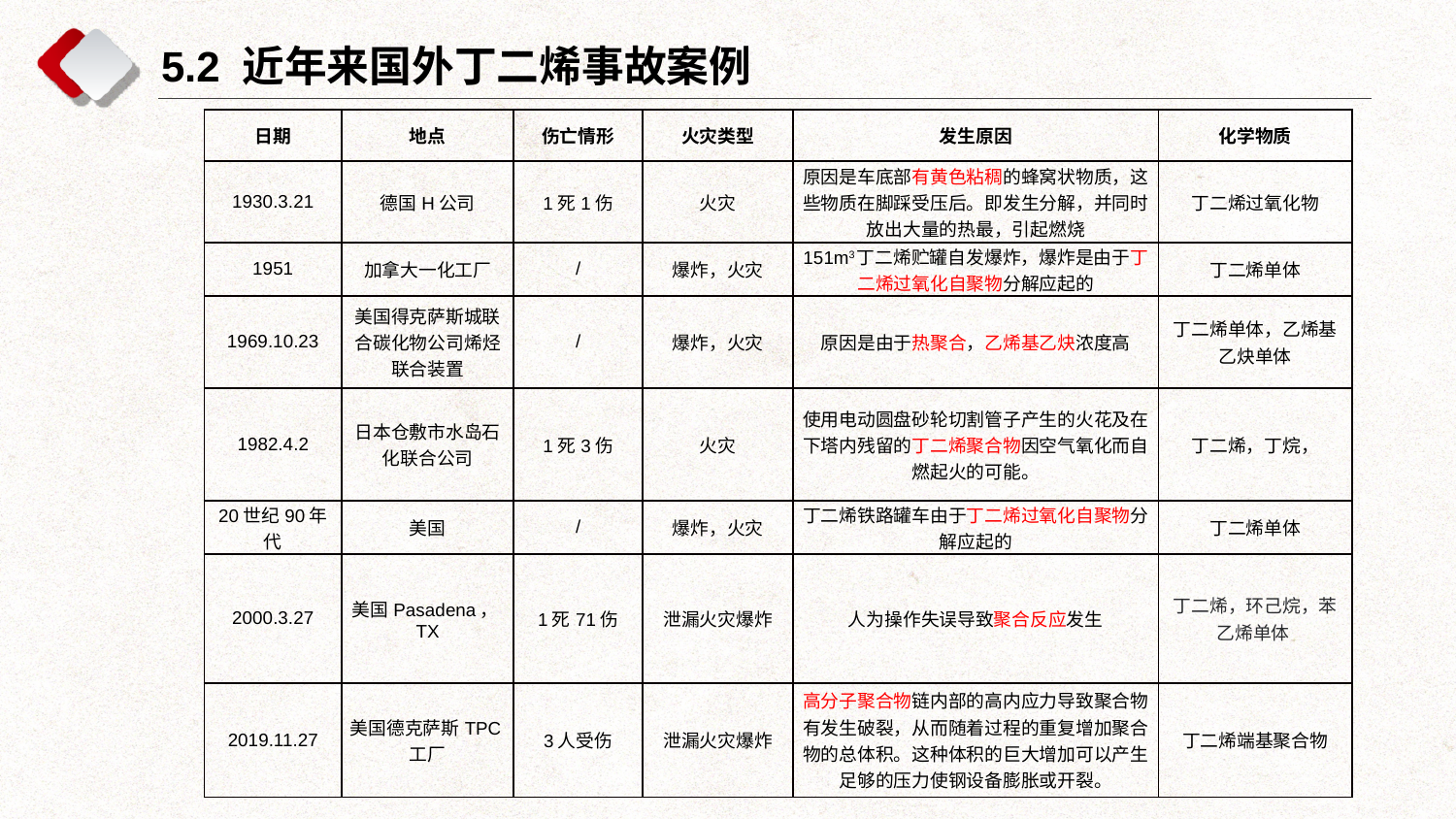

5.2 近年来国外丁二烯事故案例
| 日期 | 地点 | 伤亡情形 | 火灾类型 | 发生原因 | 化学物质 |
| --- | --- | --- | --- | --- | --- |
| 1930.3.21 | 德国H公司 | 1死1伤 | 火灾 | 原因是车底部有黄色粘稠的蜂窝状物质，这些物质在脚踩受压后。即发生分解，并同时放出大量的热最，引起燃烧 | 丁二烯过氧化物 |
| 1951 | 加拿大一化工厂 | / | 爆炸，火灾 | 151m3丁二烯贮罐自发爆炸，爆炸是由于丁二烯过氧化自聚物分解应起的 | 丁二烯单体 |
| 1969.10.23 | 美国得克萨斯城联合碳化物公司烯烃联合装置 | / | 爆炸，火灾 | 原因是由于热聚合，乙烯基乙炔浓度高 | 丁二烯单体，乙烯基乙炔单体 |
| 1982.4.2 | 日本仓敷市水岛石化联合公司 | 1死3伤 | 火灾 | 使用电动圆盘砂轮切割管子产生的火花及在下塔内残留的丁二烯聚合物因空气氧化而自燃起火的可能。 | 丁二烯，丁烷， |
| 20世纪90年代 | 美国 | / | 爆炸，火灾 | 丁二烯铁路罐车由于丁二烯过氧化自聚物分解应起的 | 丁二烯单体 |
| 2000.3.27 | 美国Pasadena，TX | 1死71伤 | 泄漏火灾爆炸 | 人为操作失误导致聚合反应发生 | 丁二烯，环己烷，苯乙烯单体 |
| 2019.11.27 | 美国德克萨斯TPC工厂 | 3人受伤 | 泄漏火灾爆炸 | 高分子聚合物链内部的高内应力导致聚合物有发生破裂，从而随着过程的重复增加聚合物的总体积。这种体积的巨大增加可以产生足够的压力使钢设备膨胀或开裂。 | 丁二烯端基聚合物 |